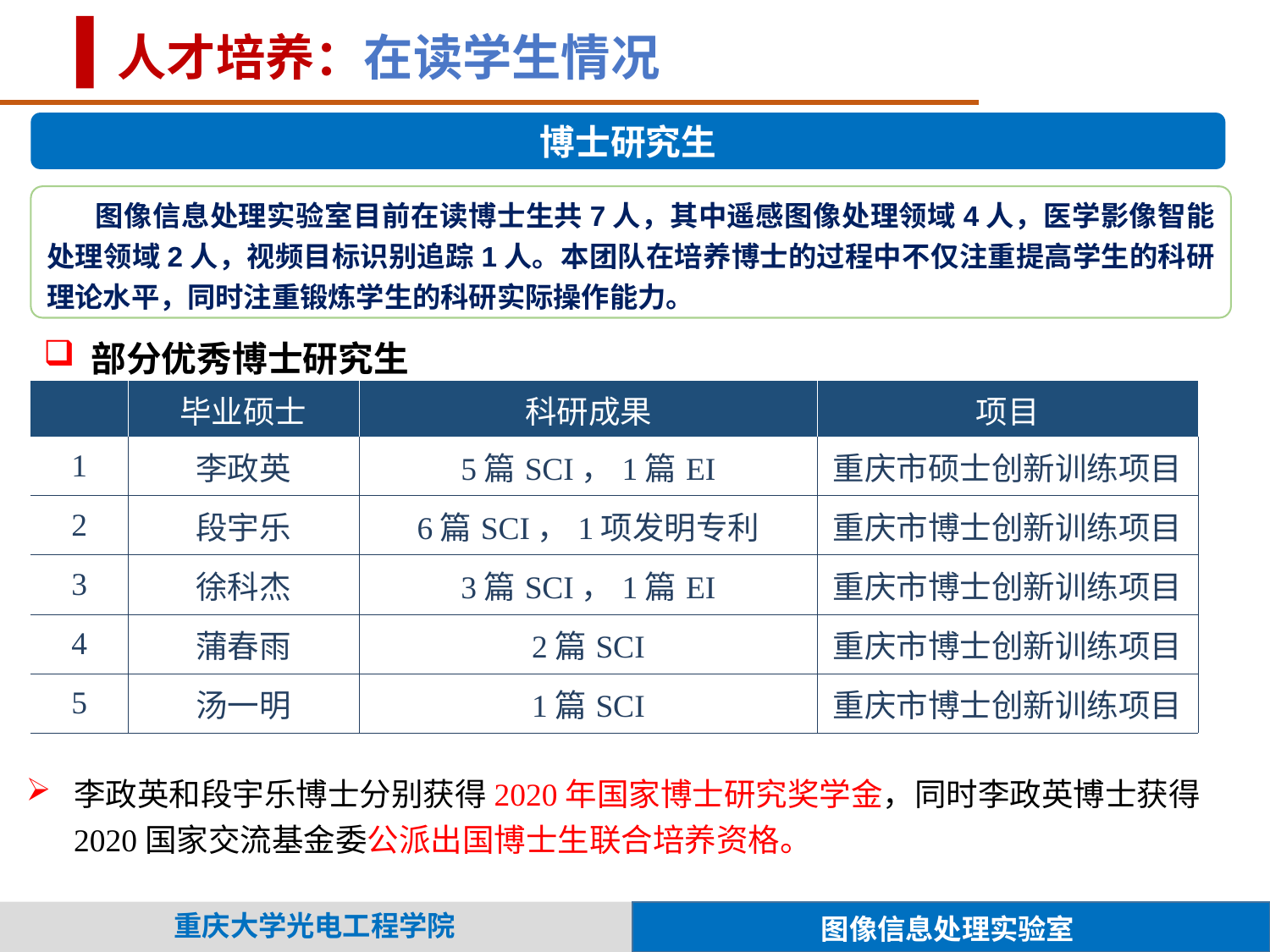

人才培养：在读学生情况
博士研究生
      图像信息处理实验室目前在读博士生共7人，其中遥感图像处理领域4人，医学影像智能处理领域2人，视频目标识别追踪1人。本团队在培养博士的过程中不仅注重提高学生的科研理论水平，同时注重锻炼学生的科研实际操作能力。
部分优秀博士研究生
|  | 毕业硕士 | 科研成果 | 项目 |
| --- | --- | --- | --- |
| 1 | 李政英 | 5篇SCI，1篇EI | 重庆市硕士创新训练项目 |
| 2 | 段宇乐 | 6篇SCI，1项发明专利 | 重庆市博士创新训练项目 |
| 3 | 徐科杰 | 3篇SCI，1篇EI | 重庆市博士创新训练项目 |
| 4 | 蒲春雨 | 2篇SCI | 重庆市博士创新训练项目 |
| 5 | 汤一明 | 1篇SCI | 重庆市博士创新训练项目 |
李政英和段宇乐博士分别获得2020年国家博士研究奖学金，同时李政英博士获得2020国家交流基金委公派出国博士生联合培养资格。